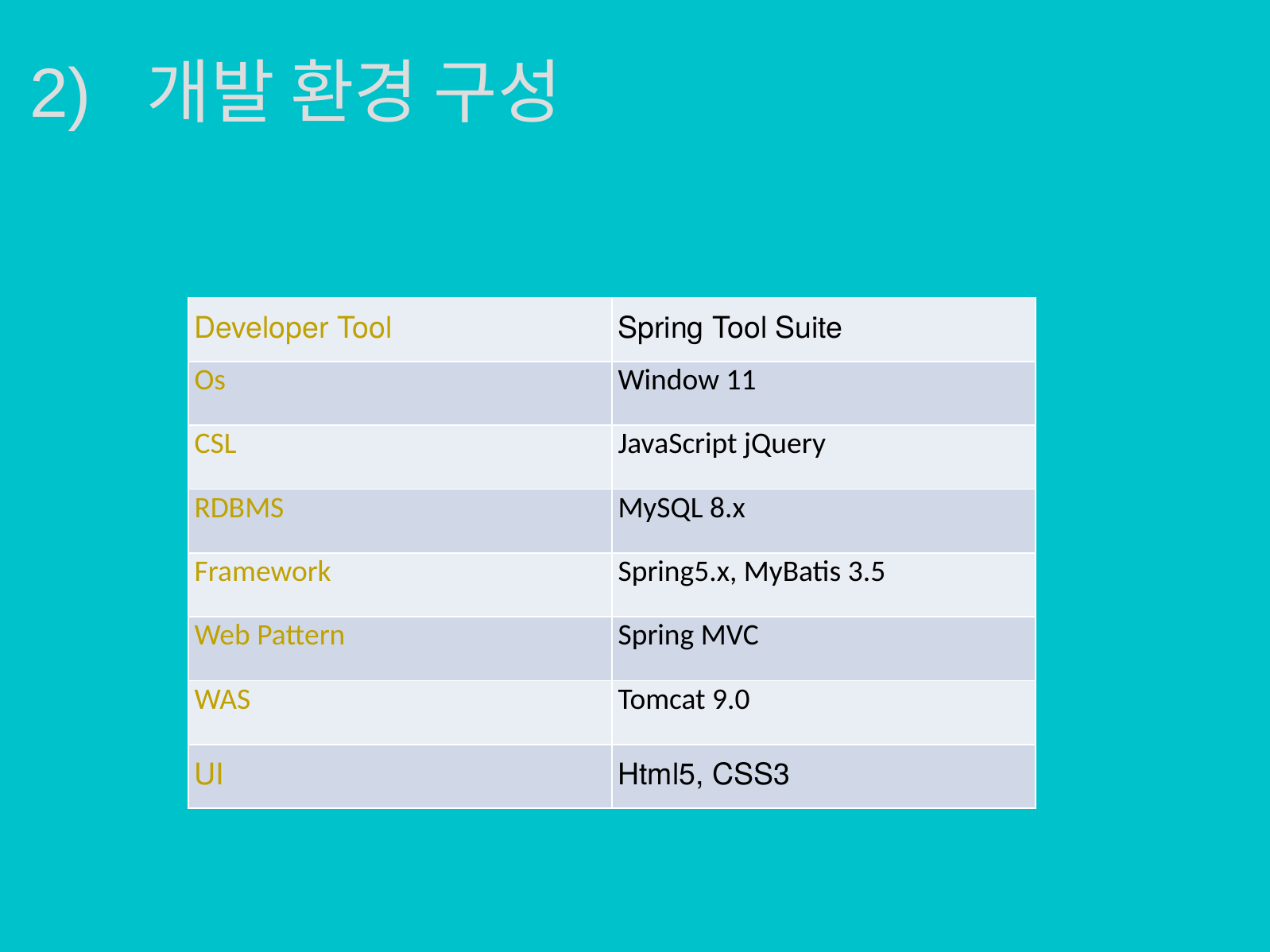

2)  개발 환경 구성
| Developer Tool | Spring Tool Suite |
| --- | --- |
| Os | Window 11 |
| CSL | JavaScript jQuery |
| RDBMS | MySQL 8.x |
| Framework | Spring5.x, MyBatis 3.5 |
| Web Pattern | Spring MVC |
| WAS | Tomcat 9.0 |
| UI | Html5, CSS3 |